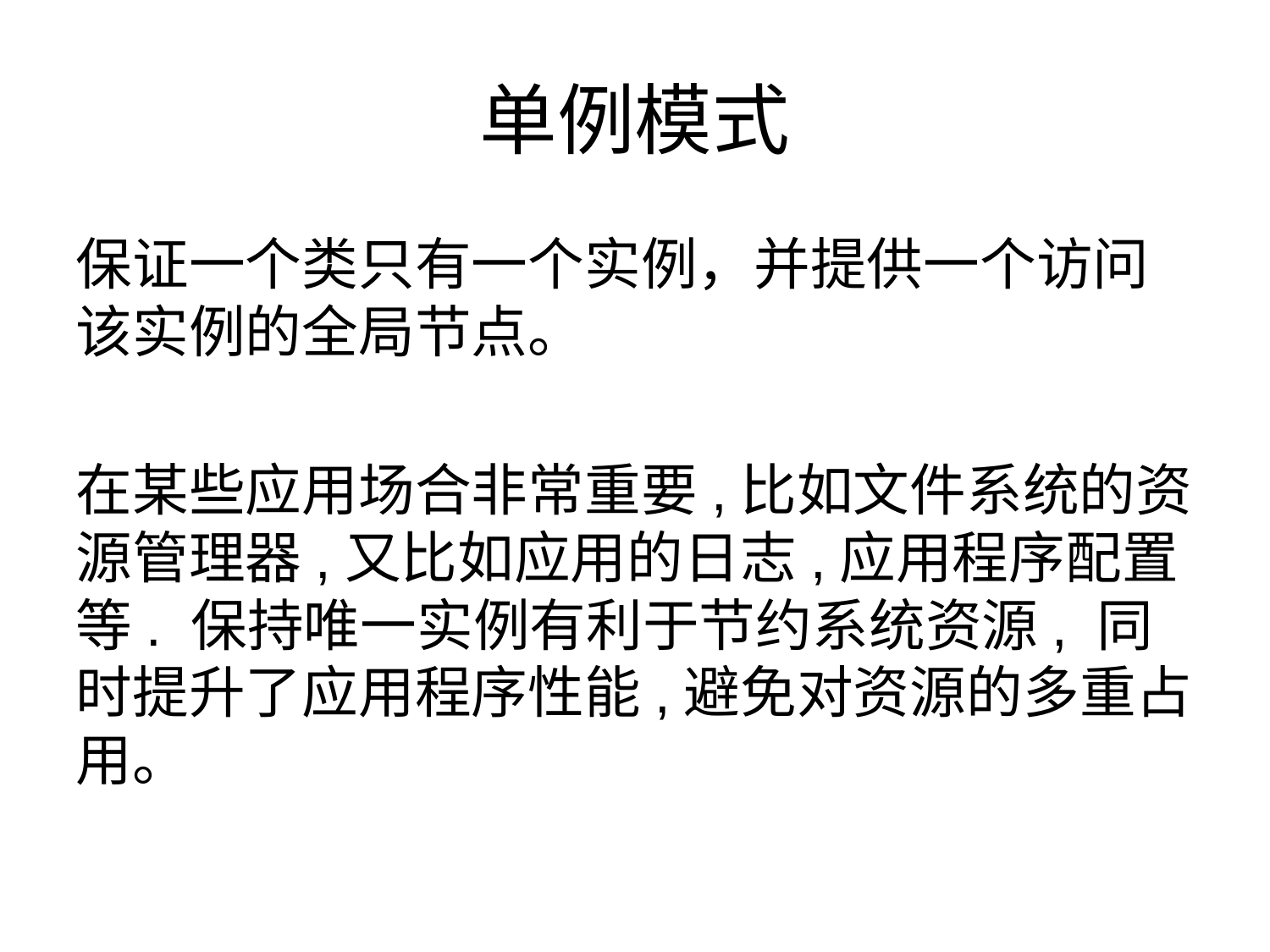

# 单例模式
保证一个类只有一个实例，并提供一个访问该实例的全局节点。

在某些应用场合非常重要,比如文件系统的资源管理器,又比如应用的日志,应用程序配置等. 保持唯一实例有利于节约系统资源, 同时提升了应用程序性能,避免对资源的多重占用。